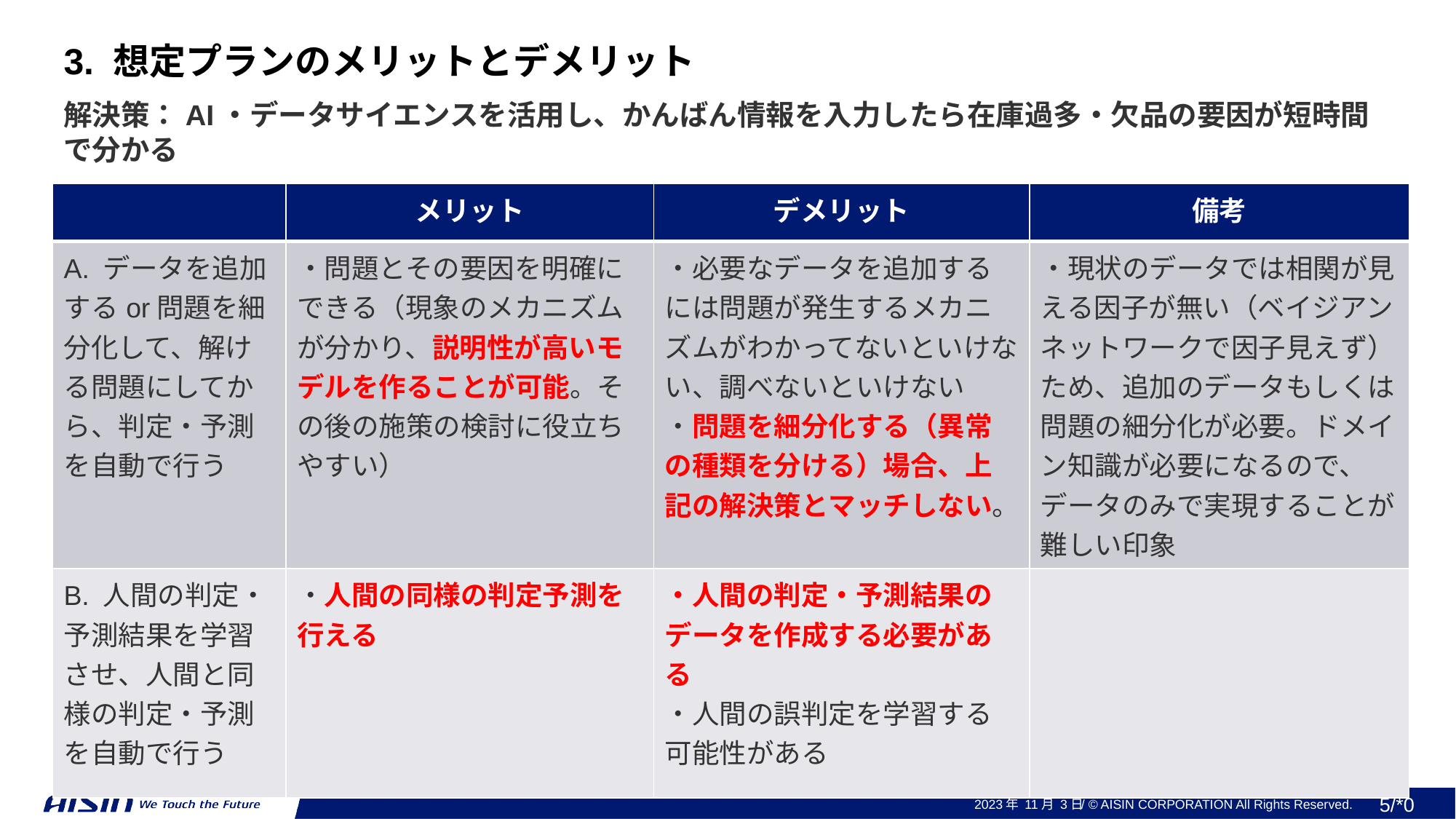

3. 想定プランのメリットとデメリット
解決策：AI・データサイエンスを活用し、かんばん情報を入力したら在庫過多・欠品の要因が短時間で分かる

|  | メリット | デメリット | 備考 |
| --- | --- | --- | --- |
| A. データを追加するor問題を細分化して、解ける問題にしてから、判定・予測を自動で行う | ・問題とその要因を明確にできる（現象のメカニズムが分かり、説明性が高いモデルを作ることが可能。その後の施策の検討に役立ちやすい） | ・必要なデータを追加するには問題が発生するメカニズムがわかってないといけない、調べないといけない ・問題を細分化する（異常の種類を分ける）場合、上記の解決策とマッチしない。 | ・現状のデータでは相関が見える因子が無い（ベイジアンネットワークで因子見えず）ため、追加のデータもしくは問題の細分化が必要。ドメイン知識が必要になるので、データのみで実現することが難しい印象 |
| B. 人間の判定・予測結果を学習させ、人間と同様の判定・予測を自動で行う | ・人間の同様の判定予測を行える | ・人間の判定・予測結果のデータを作成する必要がある ・人間の誤判定を学習する可能性がある |  |
2023年 11月 3日